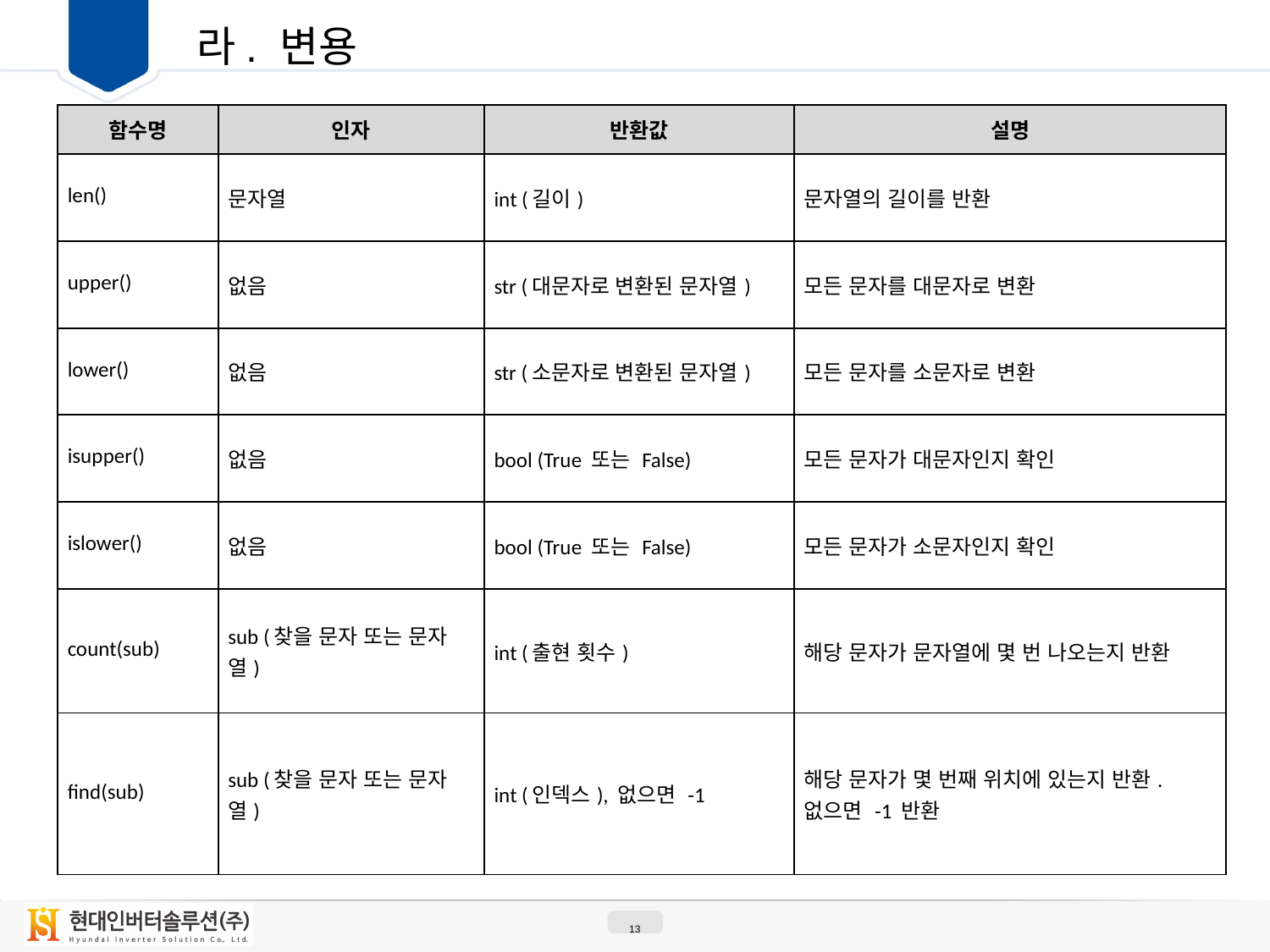

01
라. 변용
| 함수명 | 인자 | 반환값 | 설명 |
| --- | --- | --- | --- |
| len() | 문자열 | int (길이) | 문자열의 길이를 반환 |
| upper() | 없음 | str (대문자로 변환된 문자열) | 모든 문자를 대문자로 변환 |
| lower() | 없음 | str (소문자로 변환된 문자열) | 모든 문자를 소문자로 변환 |
| isupper() | 없음 | bool (True 또는 False) | 모든 문자가 대문자인지 확인 |
| islower() | 없음 | bool (True 또는 False) | 모든 문자가 소문자인지 확인 |
| count(sub) | sub (찾을 문자 또는 문자열) | int (출현 횟수) | 해당 문자가 문자열에 몇 번 나오는지 반환 |
| find(sub) | sub (찾을 문자 또는 문자열) | int (인덱스), 없으면 -1 | 해당 문자가 몇 번째 위치에 있는지 반환. 없으면 -1 반환 |